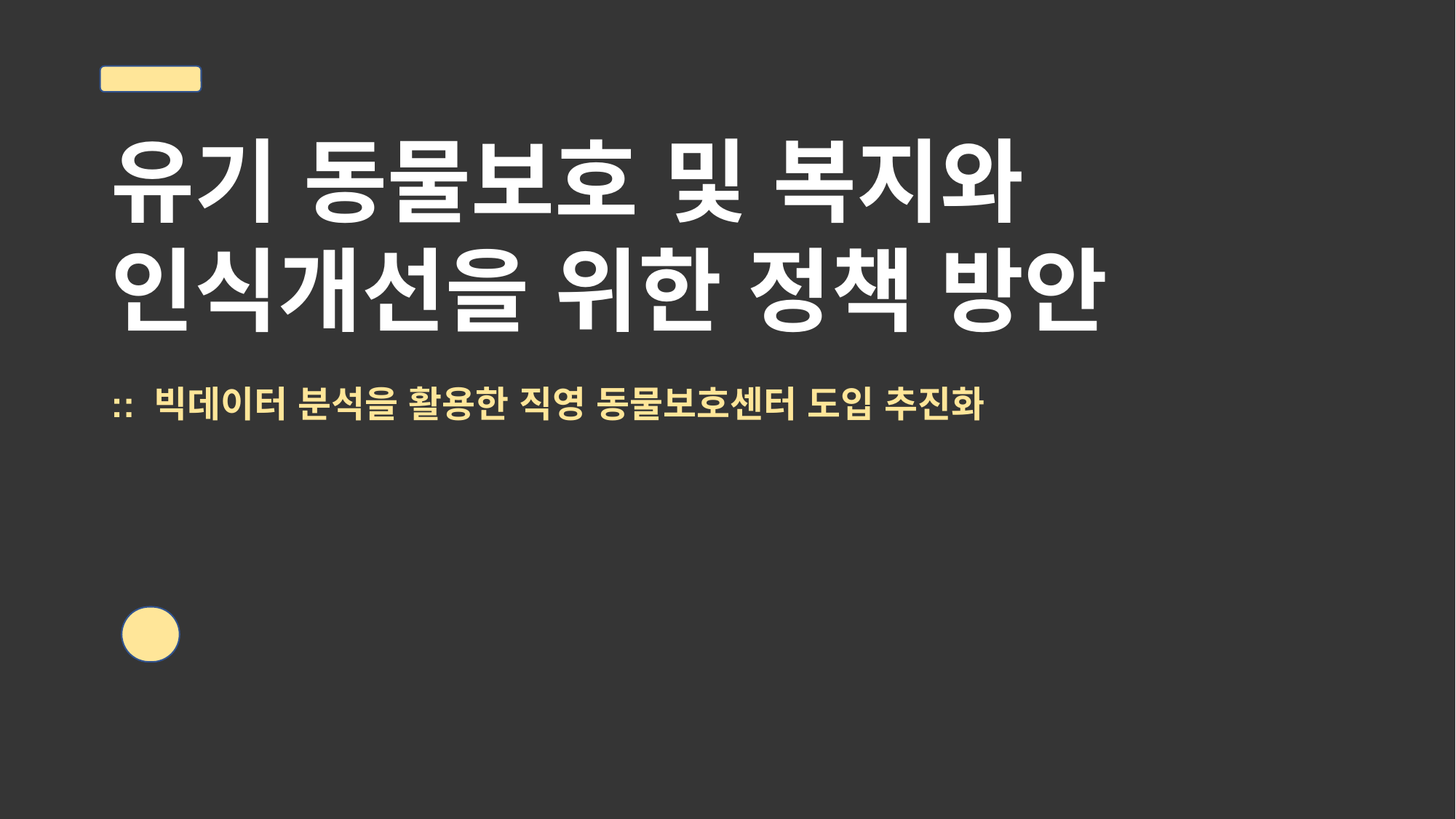

유기 동물보호 및 복지와
인식개선을 위한 정책 방안
:: 빅데이터 분석을 활용한 직영 동물보호센터 도입 추진화